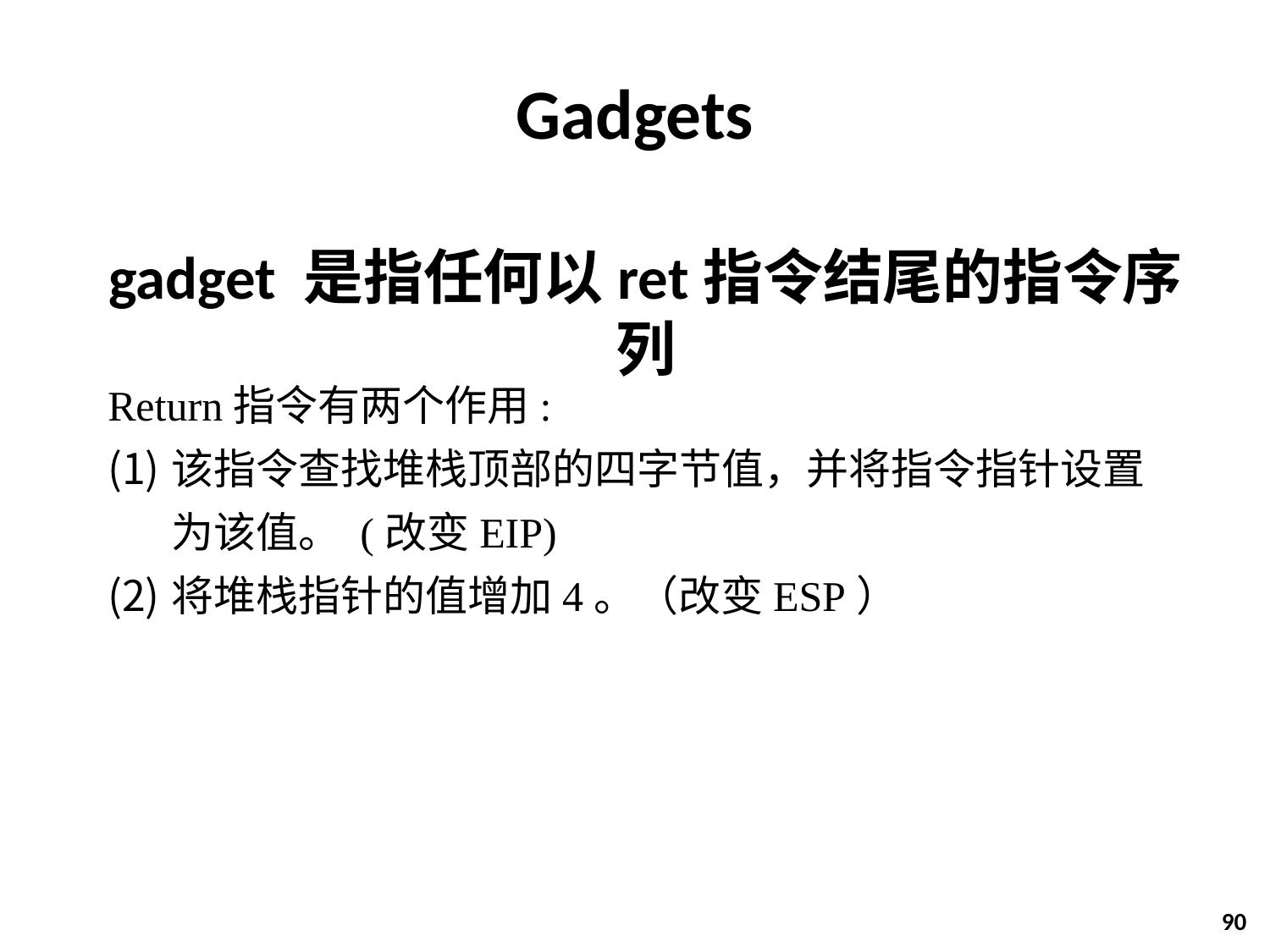

# Gadgets
gadget 是指任何以ret指令结尾的指令序列
Return指令有两个作用:
该指令查找堆栈顶部的四字节值，并将指令指针设置为该值。 (改变EIP)
将堆栈指针的值增加4。（改变ESP）

90